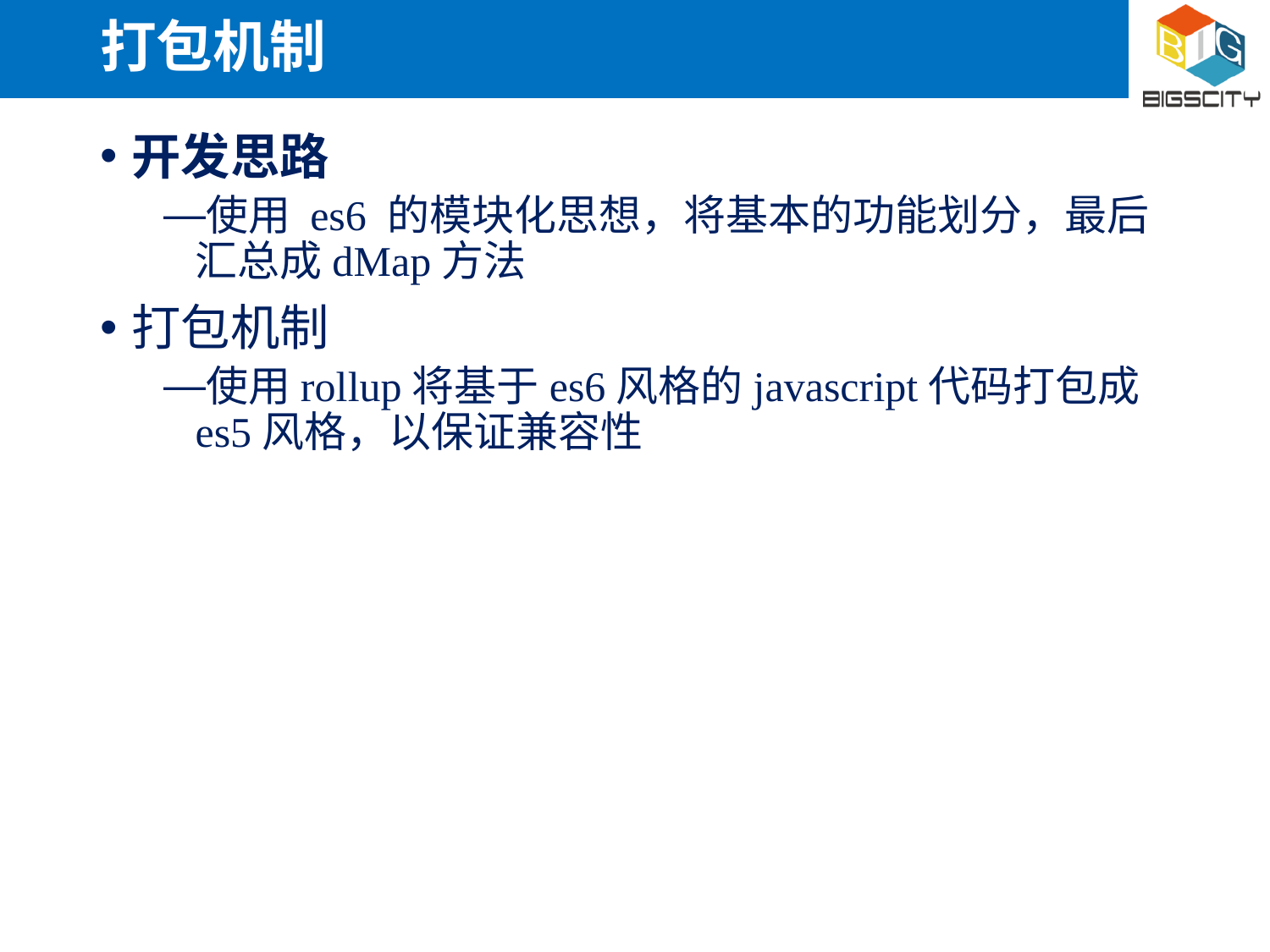

# 打包机制
开发思路
使用 es6 的模块化思想，将基本的功能划分，最后汇总成dMap方法
打包机制
使用rollup将基于es6风格的javascript代码打包成es5风格，以保证兼容性